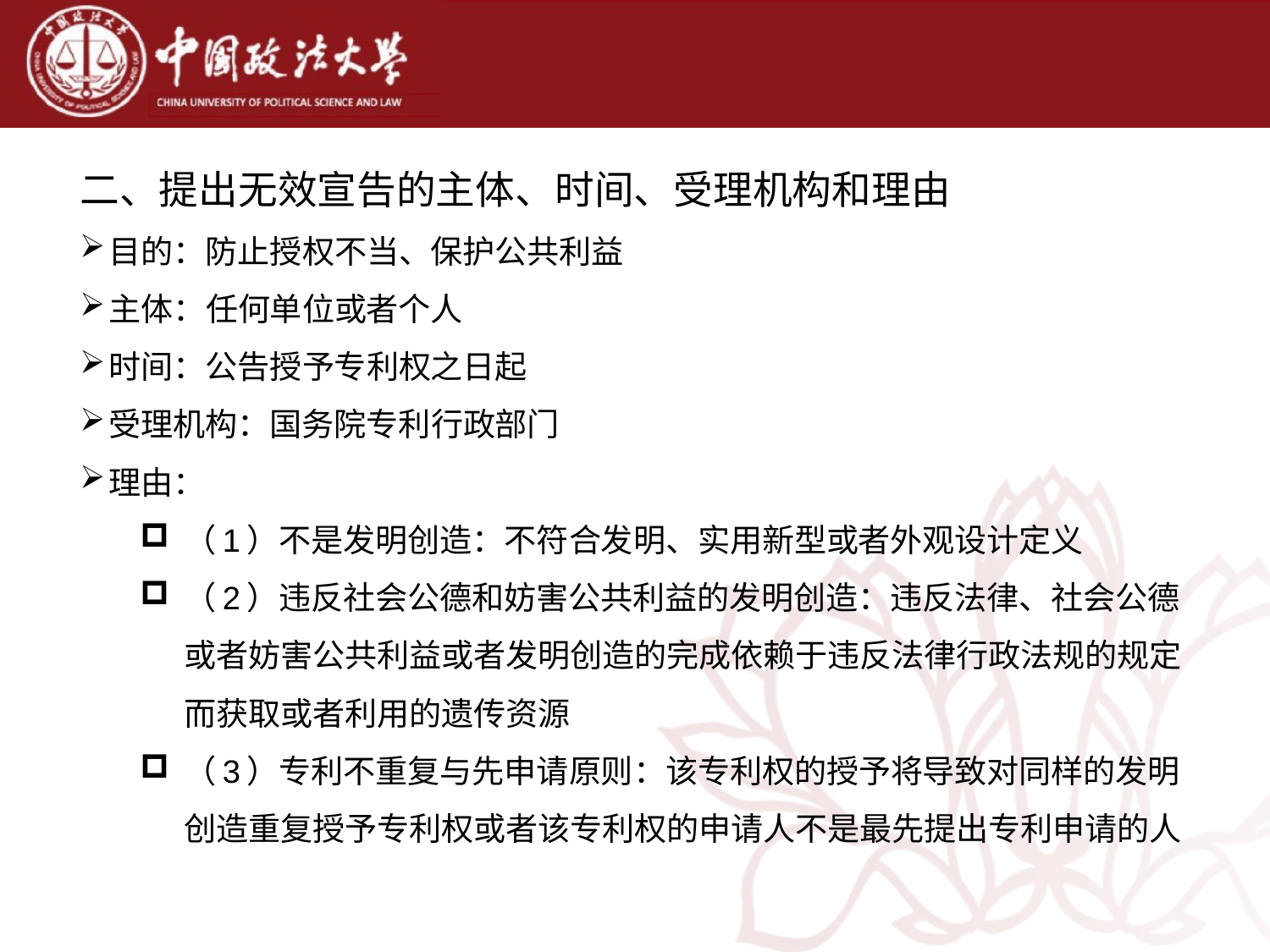

二、提出无效宣告的主体、时间、受理机构和理由
目的：防止授权不当、保护公共利益
主体：任何单位或者个人
时间：公告授予专利权之日起
受理机构：国务院专利行政部门
理由：
（1）不是发明创造：不符合发明、实用新型或者外观设计定义
（2）违反社会公德和妨害公共利益的发明创造：违反法律、社会公德或者妨害公共利益或者发明创造的完成依赖于违反法律行政法规的规定而获取或者利用的遗传资源
（3）专利不重复与先申请原则：该专利权的授予将导致对同样的发明创造重复授予专利权或者该专利权的申请人不是最先提出专利申请的人